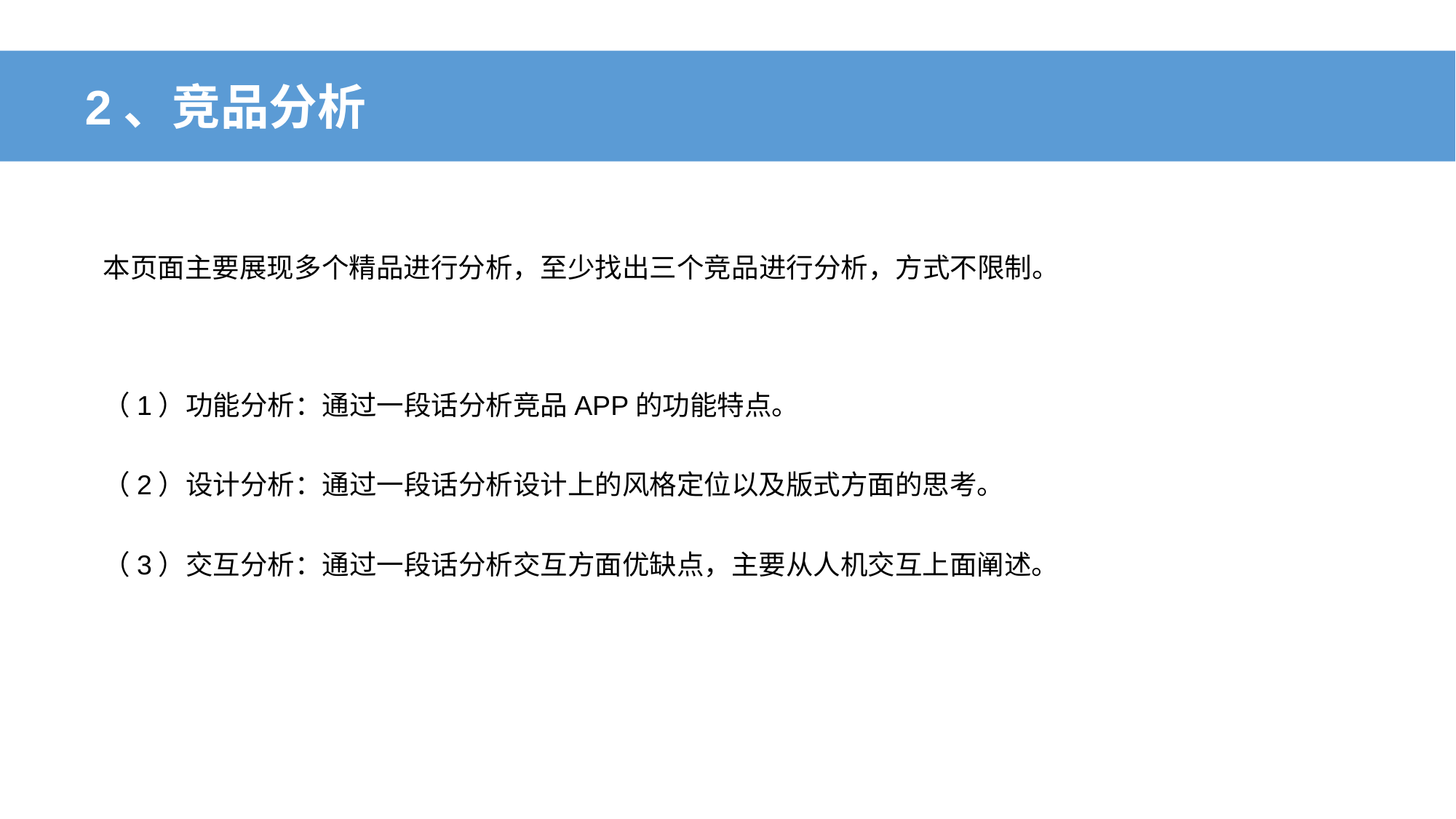

2、竞品分析
本页面主要展现多个精品进行分析，至少找出三个竞品进行分析，方式不限制。
（1）功能分析：通过一段话分析竞品APP的功能特点。
（2）设计分析：通过一段话分析设计上的风格定位以及版式方面的思考。
（3）交互分析：通过一段话分析交互方面优缺点，主要从人机交互上面阐述。